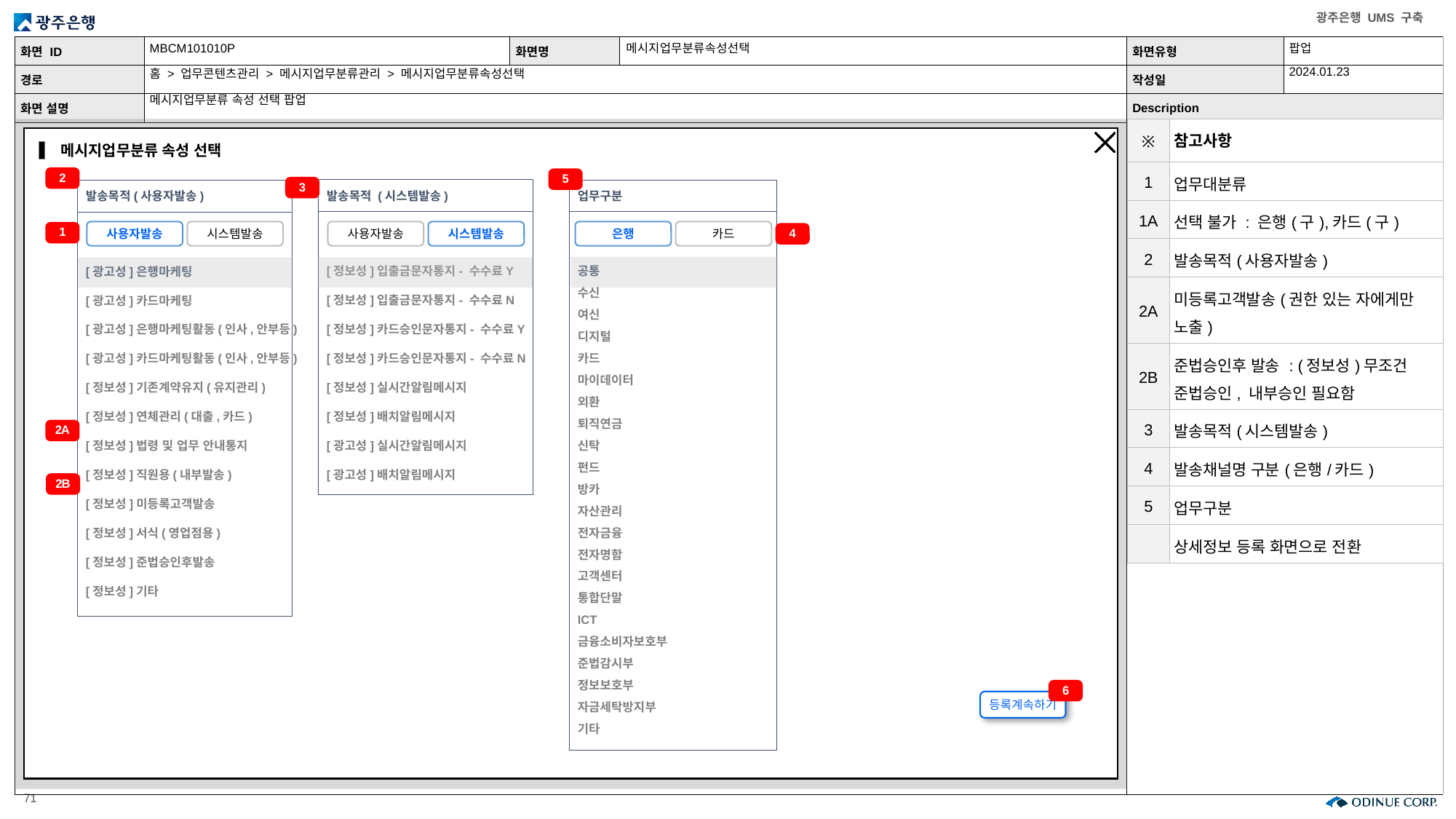

MBCM101010P
메시지업무분류속성선택
팝업
2024.01.23
홈 > 업무콘텐츠관리 > 메시지업무분류관리 > 메시지업무분류속성선택
메시지업무분류 속성 선택 팝업
| ※ | 참고사항 |
| --- | --- |
| 1 | 업무대분류 |
| 1A | 선택 불가 : 은행(구),카드(구) |
| 2 | 발송목적(사용자발송) |
| 2A | 미등록고객발송(권한 있는 자에게만 노출) |
| 2B | 준법승인후 발송 : (정보성)무조건 준법승인, 내부승인 필요함 |
| 3 | 발송목적(시스템발송) |
| 4 | 발송채널명 구분(은행/카드) |
| 5 | 업무구분 |
|  | 상세정보 등록 화면으로 전환 |
메시지업무분류 속성 선택

2
5
3
발송목적 (시스템발송)
발송목적(사용자발송)
업무구분

[정보성]입출금문자통지- 수수료Y

[정보성]입출금문자통지- 수수료N

[정보성]카드승인문자통지- 수수료Y

[정보성]카드승인문자통지- 수수료N

[정보성]실시간알림메시지

[정보성]배치알림메시지

[광고성]실시간알림메시지

[광고성]배치알림메시지

공통
수신
여신
디지털
카드
마이데이터
외환
퇴직연금
신탁
펀드
방카
자산관리
전자금융
전자명함
고객센터
통합단말
ICT
금융소비자보호부
준법감시부
정보보호부
자금세탁방지부
기타

[광고성]은행마케팅

[광고성]카드마케팅

[광고성]은행마케팅활동(인사,안부등)

[광고성]카드마케팅활동(인사,안부등)

[정보성]기존계약유지(유지관리)

[정보성]연체관리(대출,카드)

[정보성]법령 및 업무 안내통지

[정보성]직원용(내부발송)

[정보성]미등록고객발송

[정보성]서식(영업점용)

[정보성]준법승인후발송

[정보성]기타
사용자발송
시스템발송
사용자발송
시스템발송
은행
카드
1
4

2A
2B
6
등록계속하기